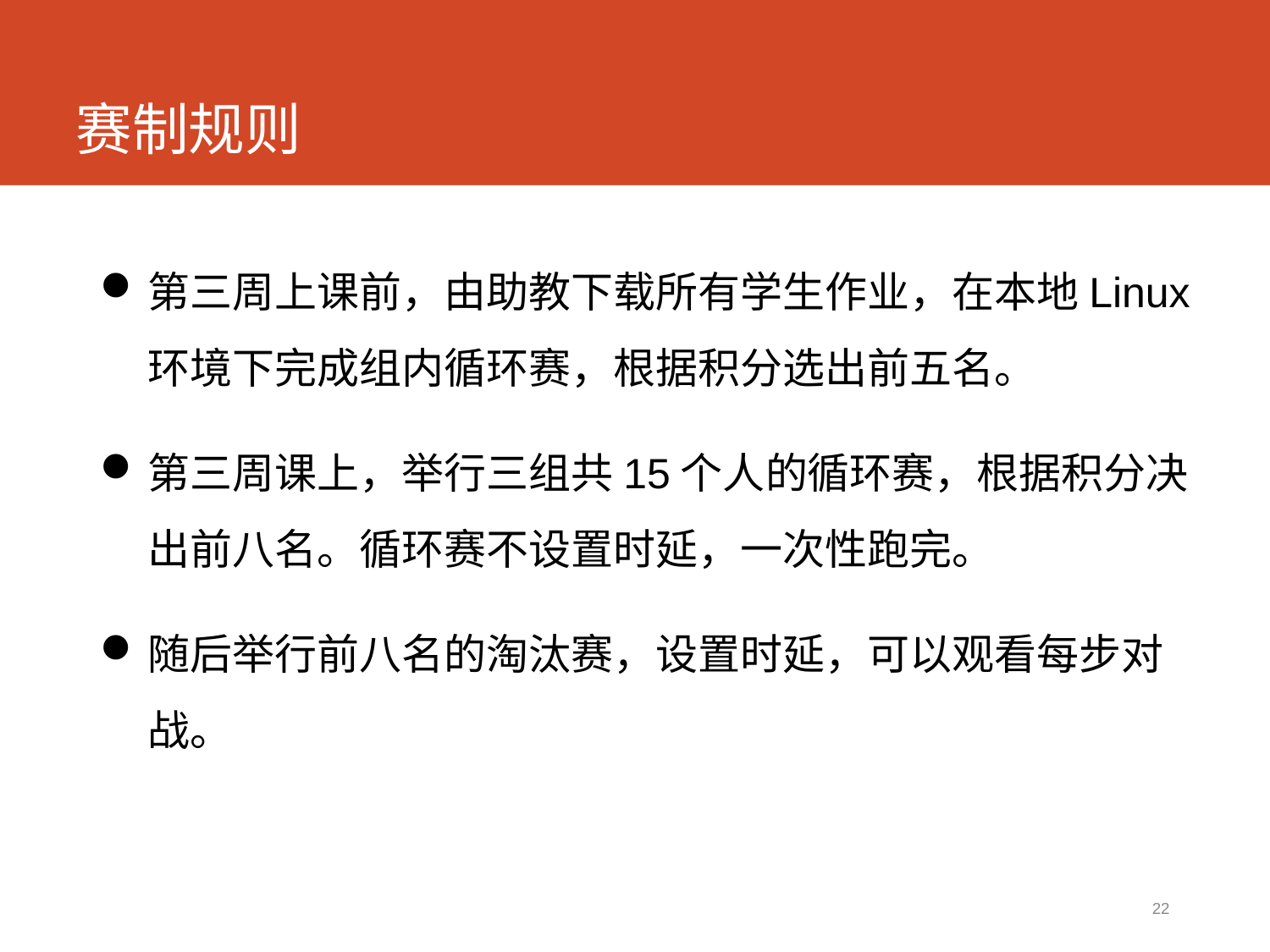

# 赛制规则
第三周上课前，由助教下载所有学生作业，在本地Linux环境下完成组内循环赛，根据积分选出前五名。
第三周课上，举行三组共15个人的循环赛，根据积分决出前八名。循环赛不设置时延，一次性跑完。
随后举行前八名的淘汰赛，设置时延，可以观看每步对战。

22